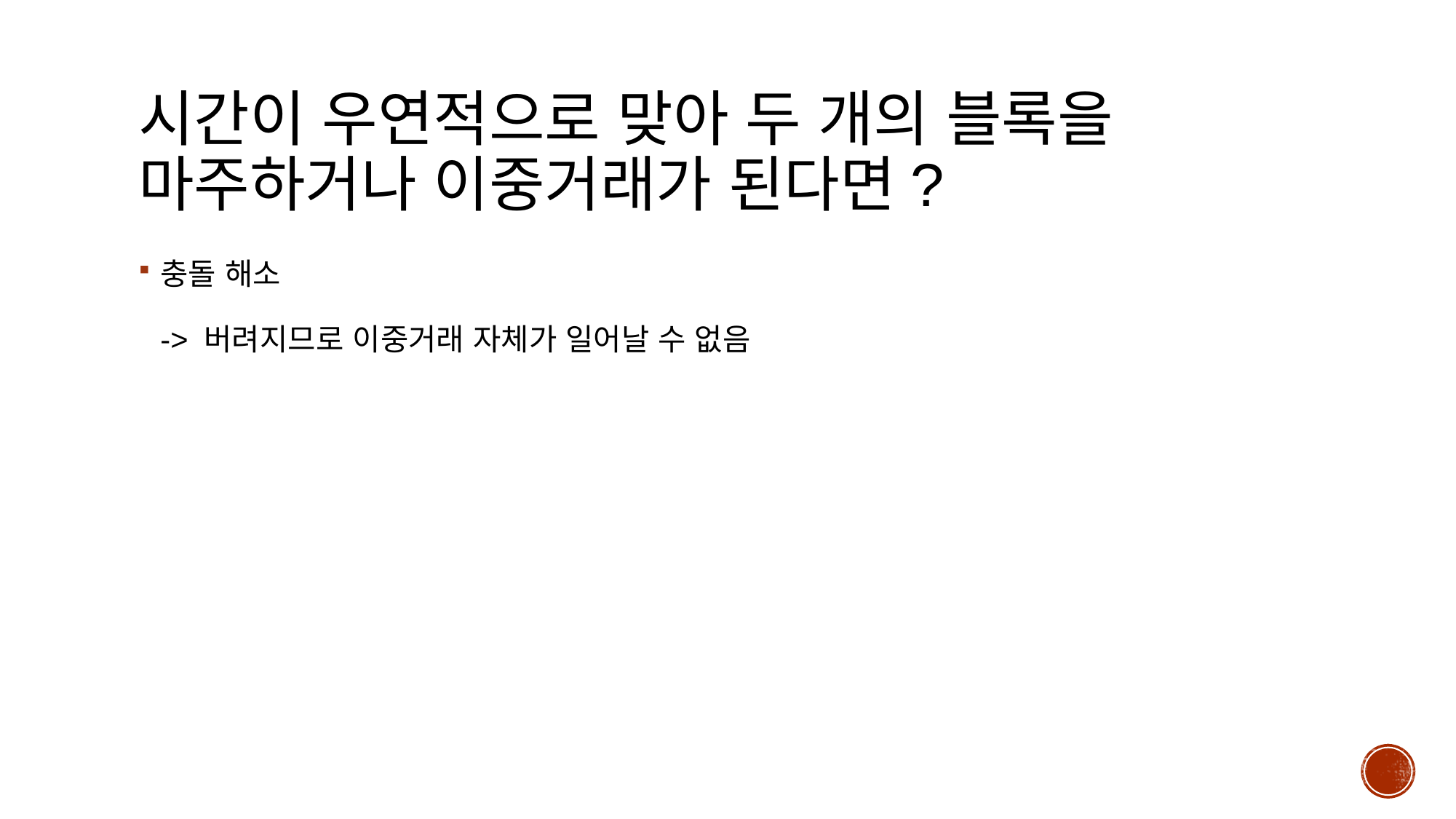

# 시간이 우연적으로 맞아 두 개의 블록을 마주하거나 이중거래가 된다면?
충돌 해소
-> 버려지므로 이중거래 자체가 일어날 수 없음